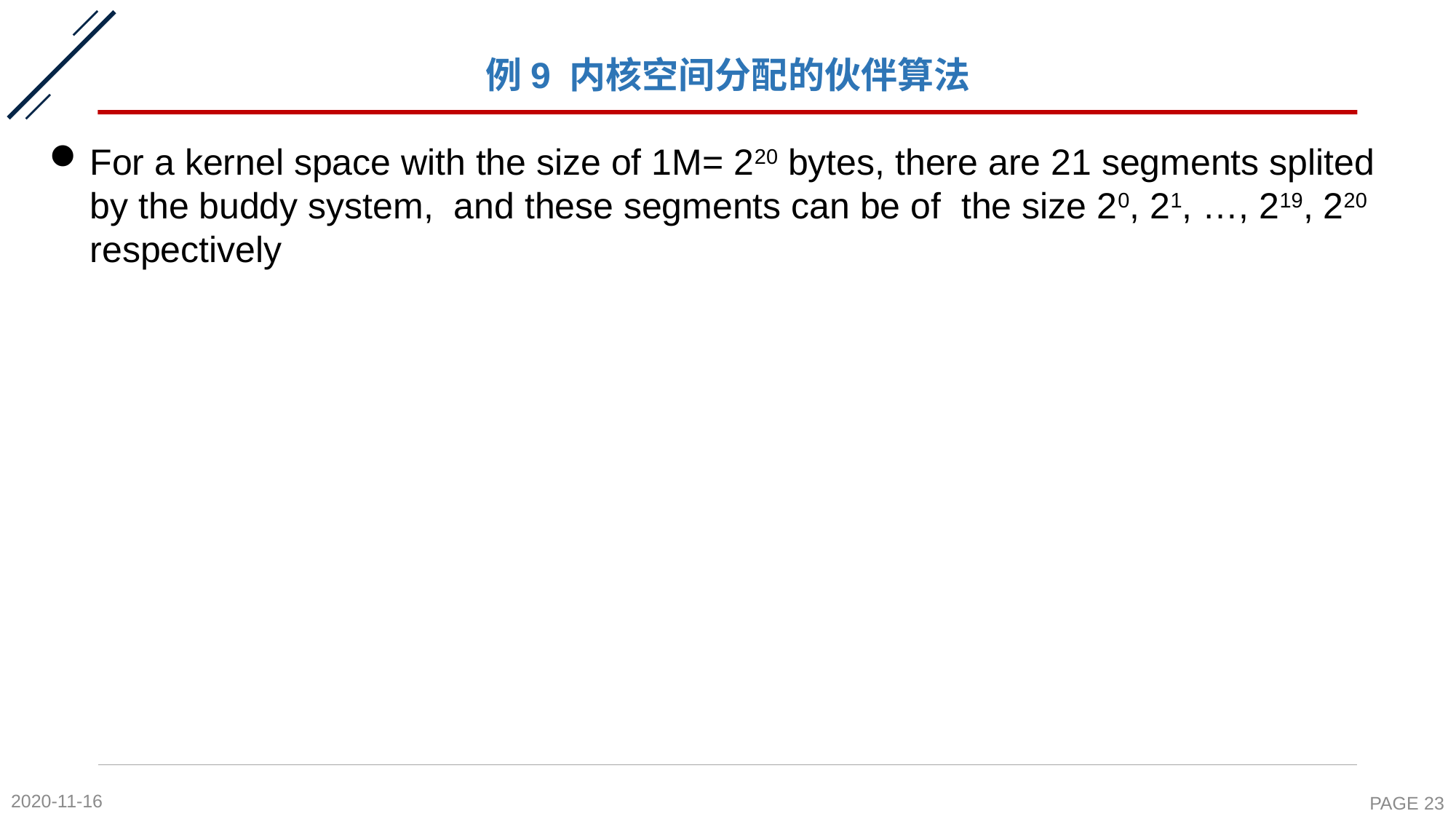

# 例9 内核空间分配的伙伴算法
For a kernel space with the size of 1M= 220 bytes, there are 21 segments splited by the buddy system,  and these segments can be of  the size 20, 21, …, 219, 220 respectively

2020-11-16
PAGE 23